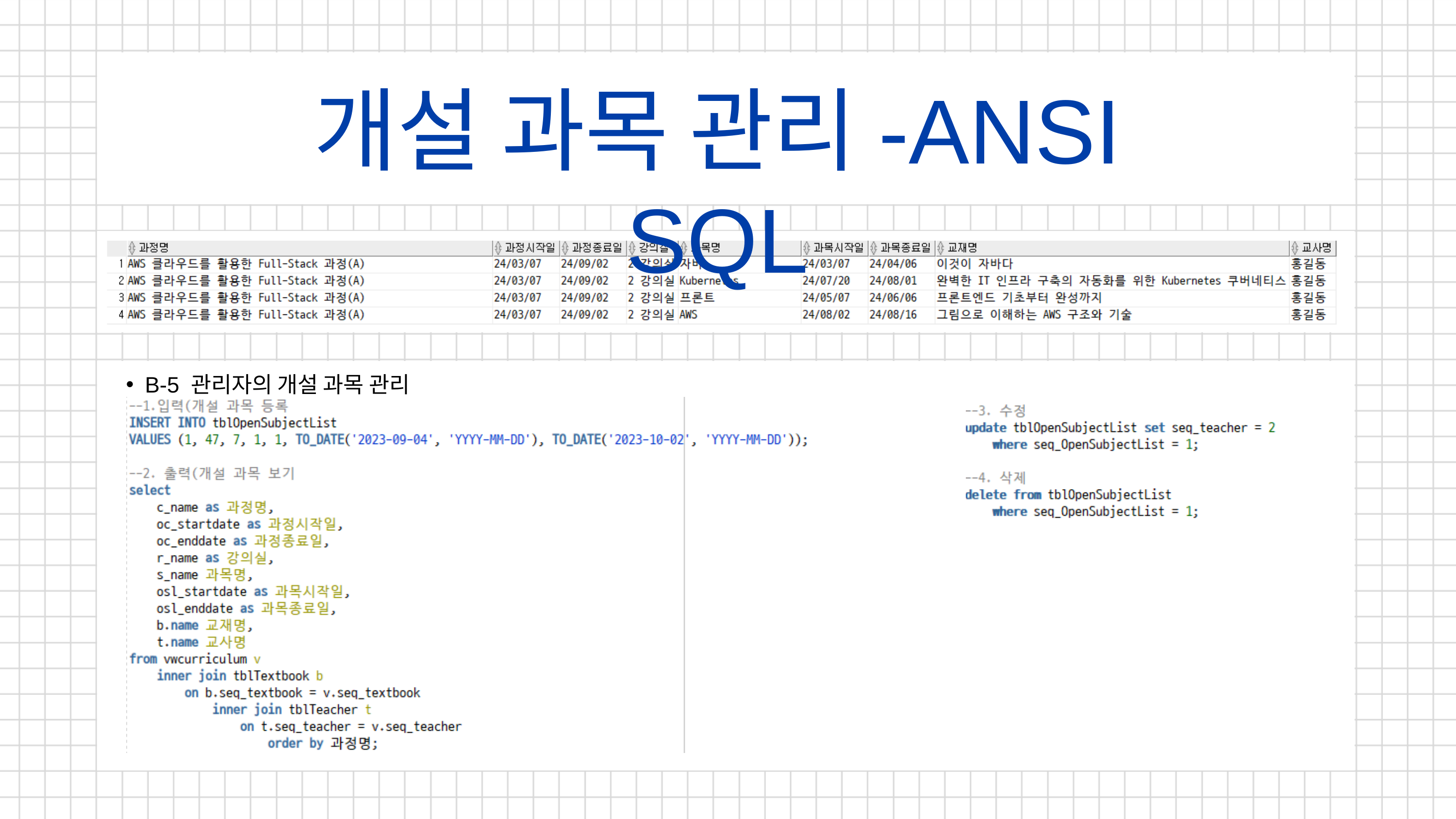

개설 과목 관리-ANSI SQL

B-5 관리자의 개설 과목 관리